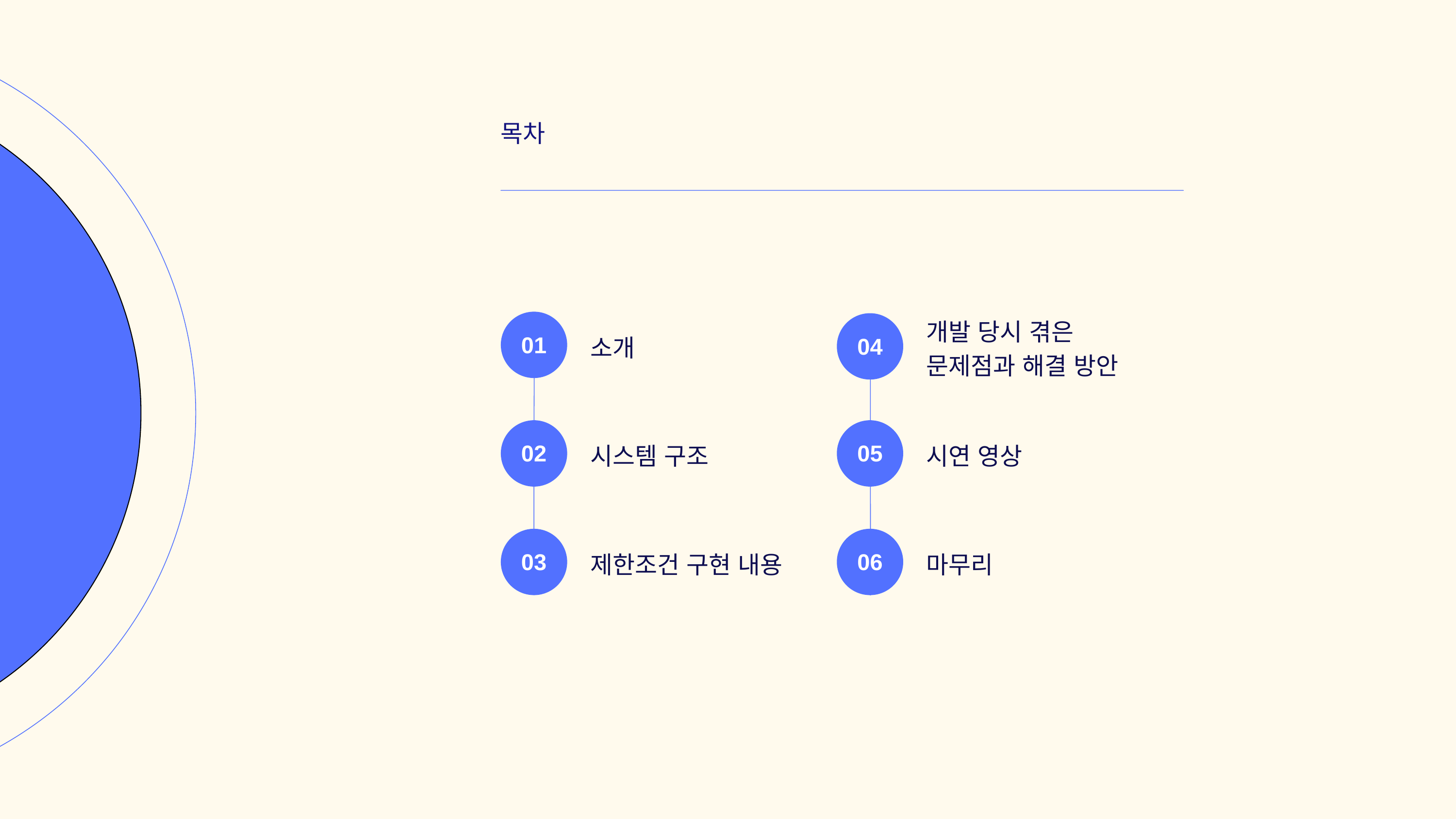

목차

개발 당시 겪은 문제점과 해결 방안

소개
01
04

시스템 구조
시연 영상
02
05

제한조건 구현 내용
마무리
03
06